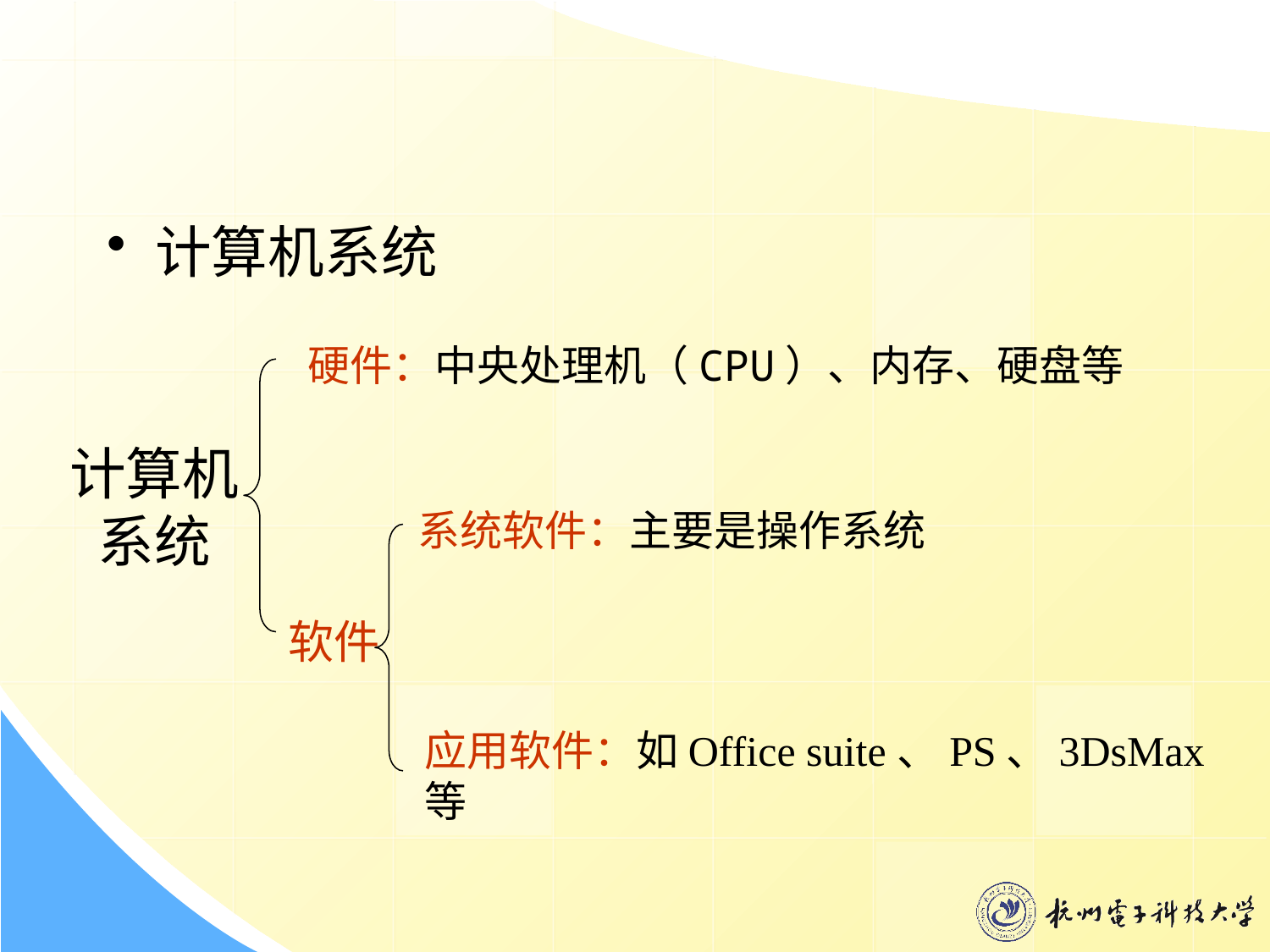

计算机系统
硬件：中央处理机（CPU）、内存、硬盘等

计算机
系统
系统软件：主要是操作系统

软件
应用软件：如Office suite、PS、3DsMax等